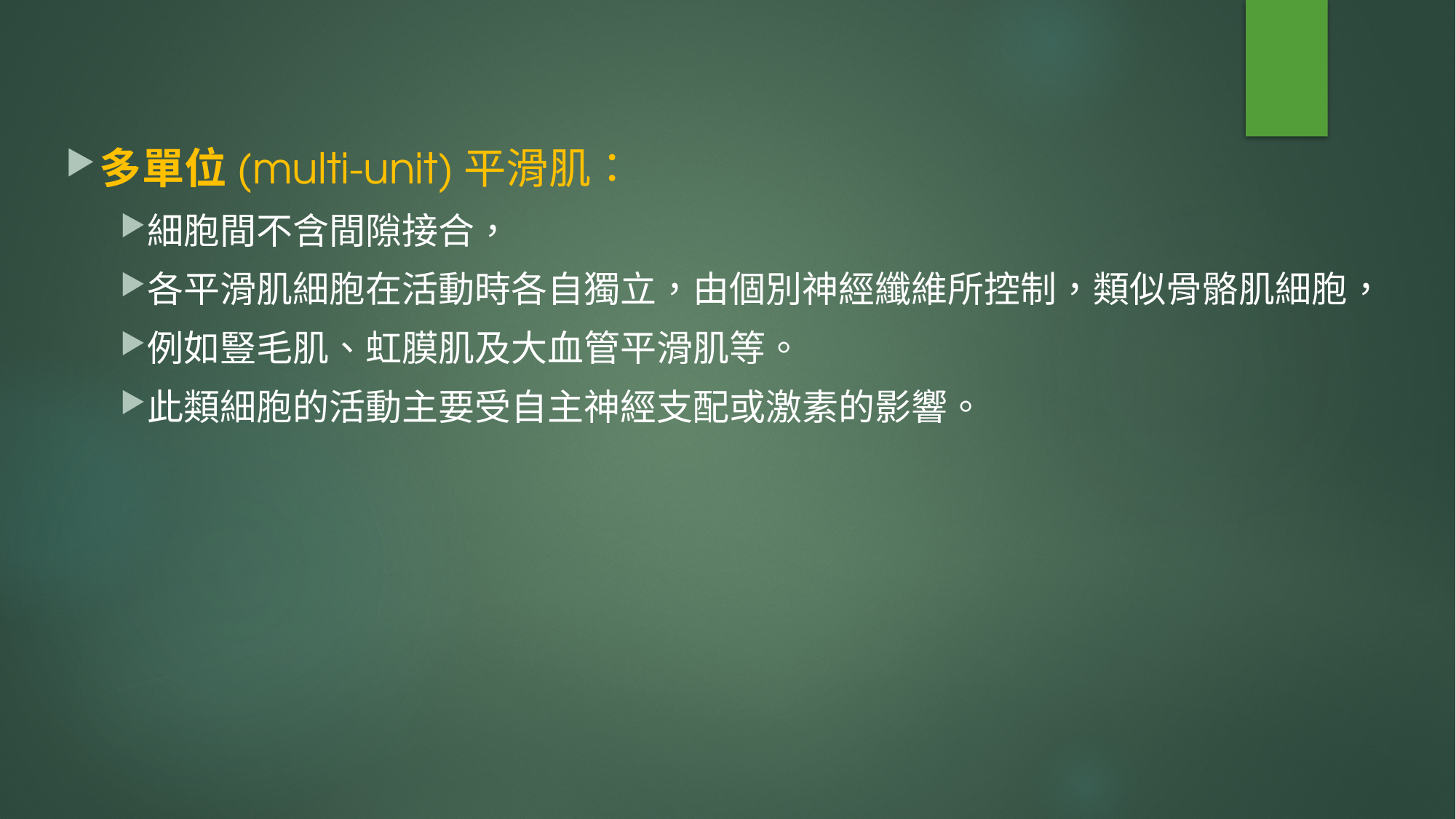

多單位(multi-unit)平滑肌：
細胞間不含間隙接合，
各平滑肌細胞在活動時各自獨立，由個別神經纖維所控制，類似骨骼肌細胞，
例如豎毛肌、虹膜肌及大血管平滑肌等。
此類細胞的活動主要受自主神經支配或激素的影響。